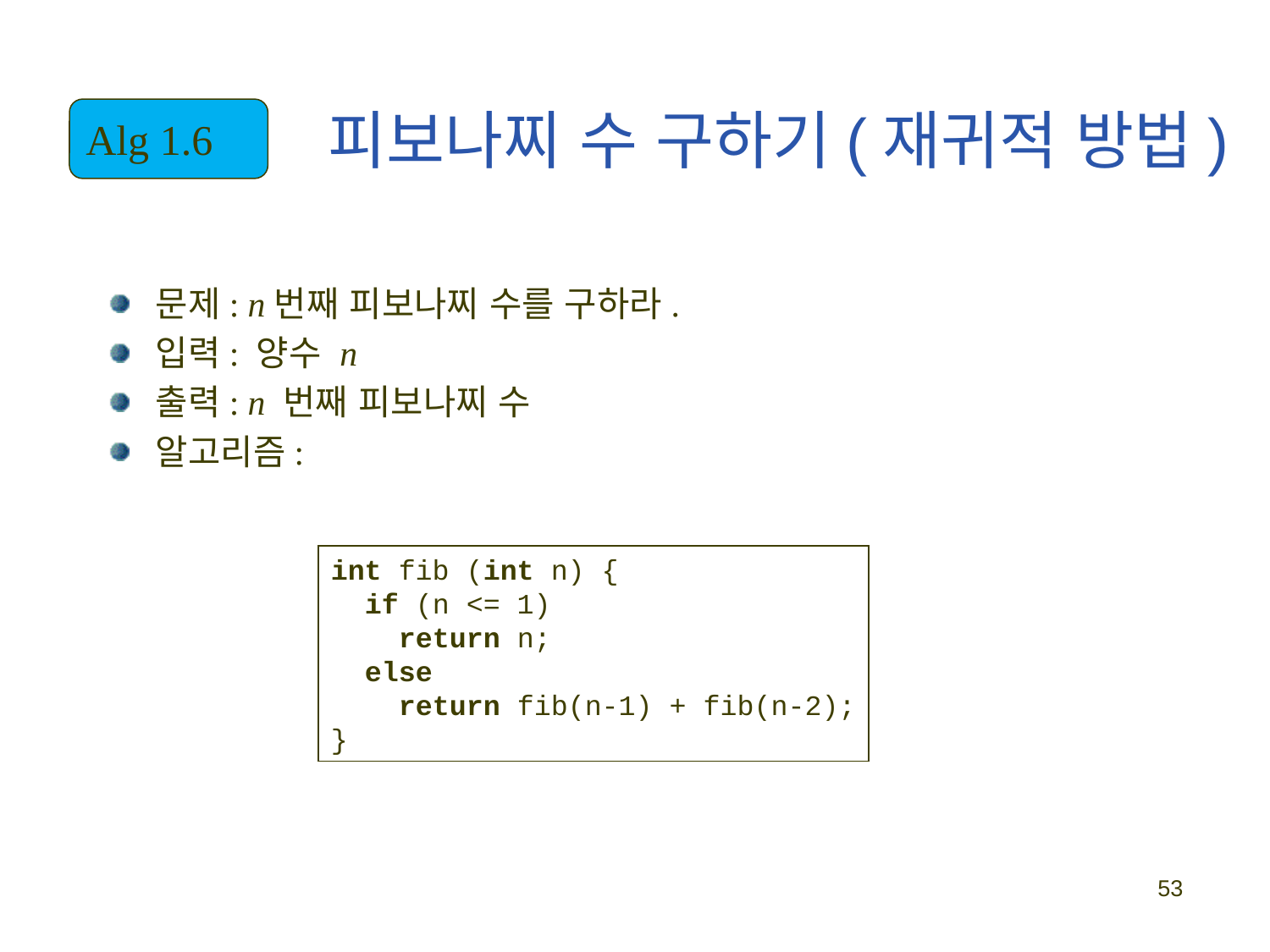

# 피보나찌 수 구하기(재귀적 방법)
Alg 1.6
문제: n번째 피보나찌 수를 구하라.
입력: 양수 n
출력: n 번째 피보나찌 수
알고리즘:
int fib (int n) {
  if (n <= 1)
    return n;
  else
    return fib(n-1) + fib(n-2);
}
53